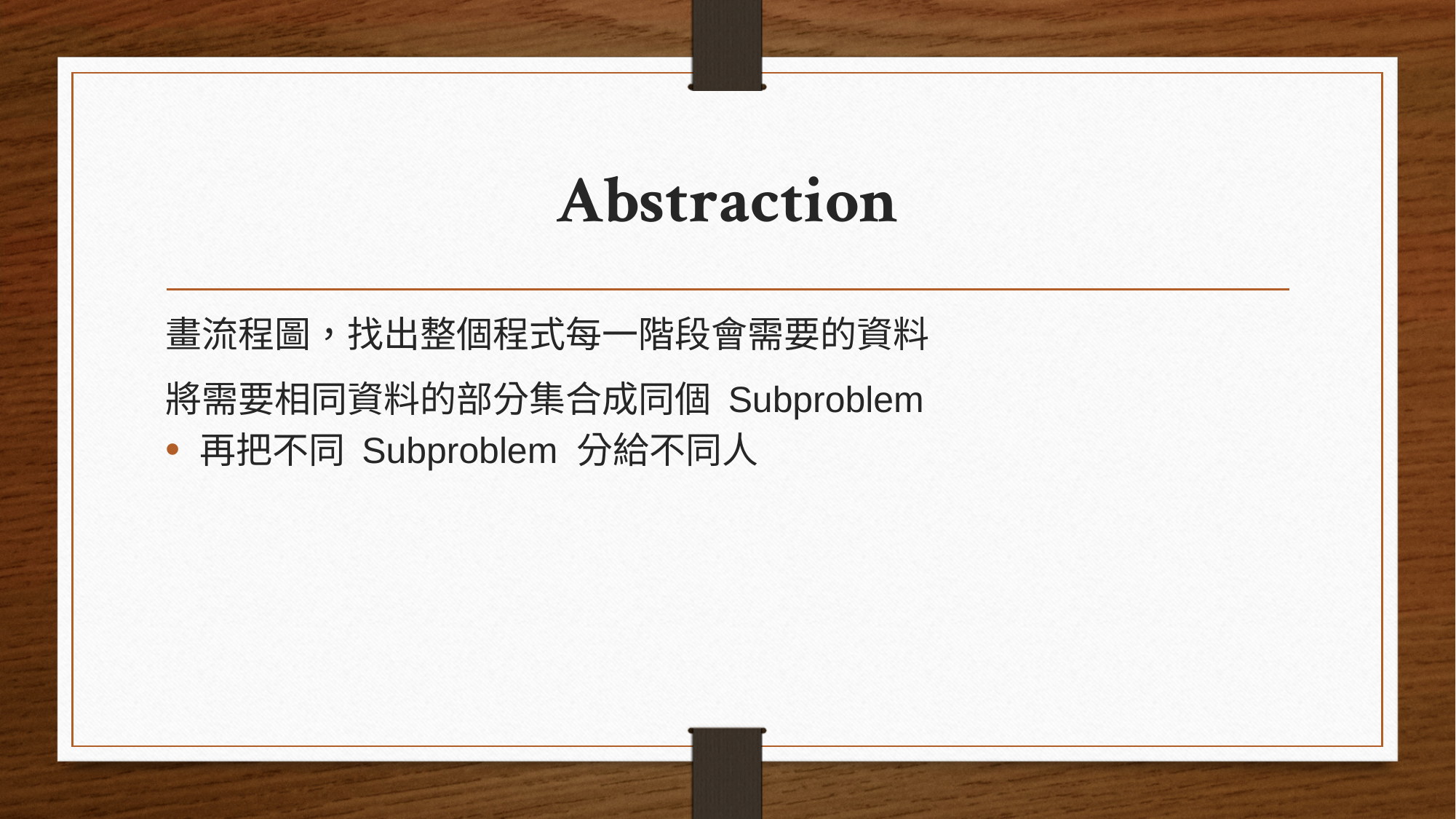

# Abstraction
畫流程圖，找出整個程式每一階段會需要的資料
將需要相同資料的部分集合成同個 Subproblem
再把不同 Subproblem 分給不同人